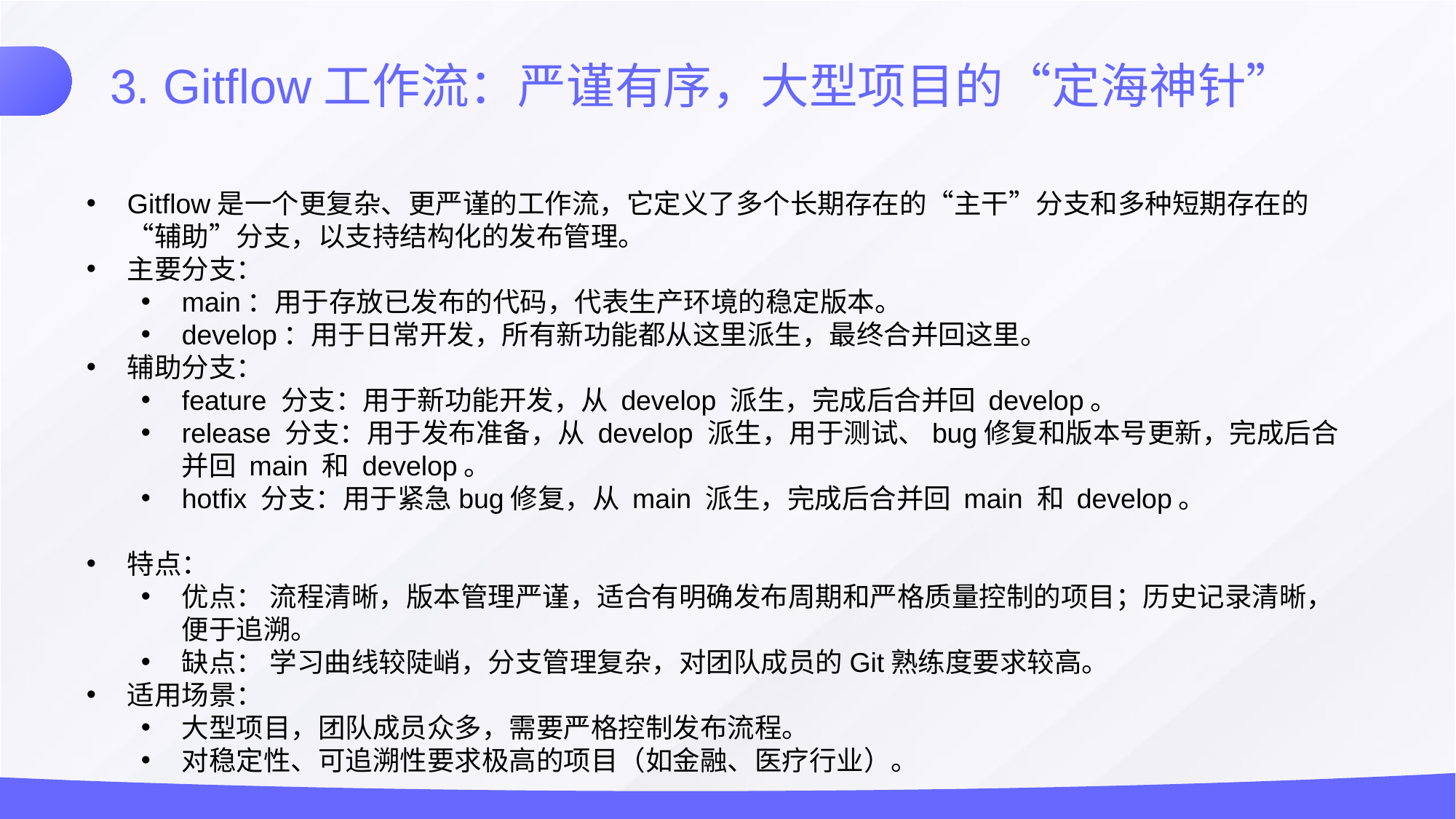

3. Gitflow工作流：严谨有序，大型项目的“定海神针”
Gitflow是一个更复杂、更严谨的工作流，它定义了多个长期存在的“主干”分支和多种短期存在的“辅助”分支，以支持结构化的发布管理。
主要分支：
main：用于存放已发布的代码，代表生产环境的稳定版本。
develop：用于日常开发，所有新功能都从这里派生，最终合并回这里。
辅助分支：
feature 分支：用于新功能开发，从 develop 派生，完成后合并回 develop。
release 分支：用于发布准备，从 develop 派生，用于测试、bug修复和版本号更新，完成后合并回 main 和 develop。
hotfix 分支：用于紧急bug修复，从 main 派生，完成后合并回 main 和 develop。

特点：
优点： 流程清晰，版本管理严谨，适合有明确发布周期和严格质量控制的项目；历史记录清晰，便于追溯。
缺点： 学习曲线较陡峭，分支管理复杂，对团队成员的Git熟练度要求较高。
适用场景：
大型项目，团队成员众多，需要严格控制发布流程。
对稳定性、可追溯性要求极高的项目（如金融、医疗行业）。